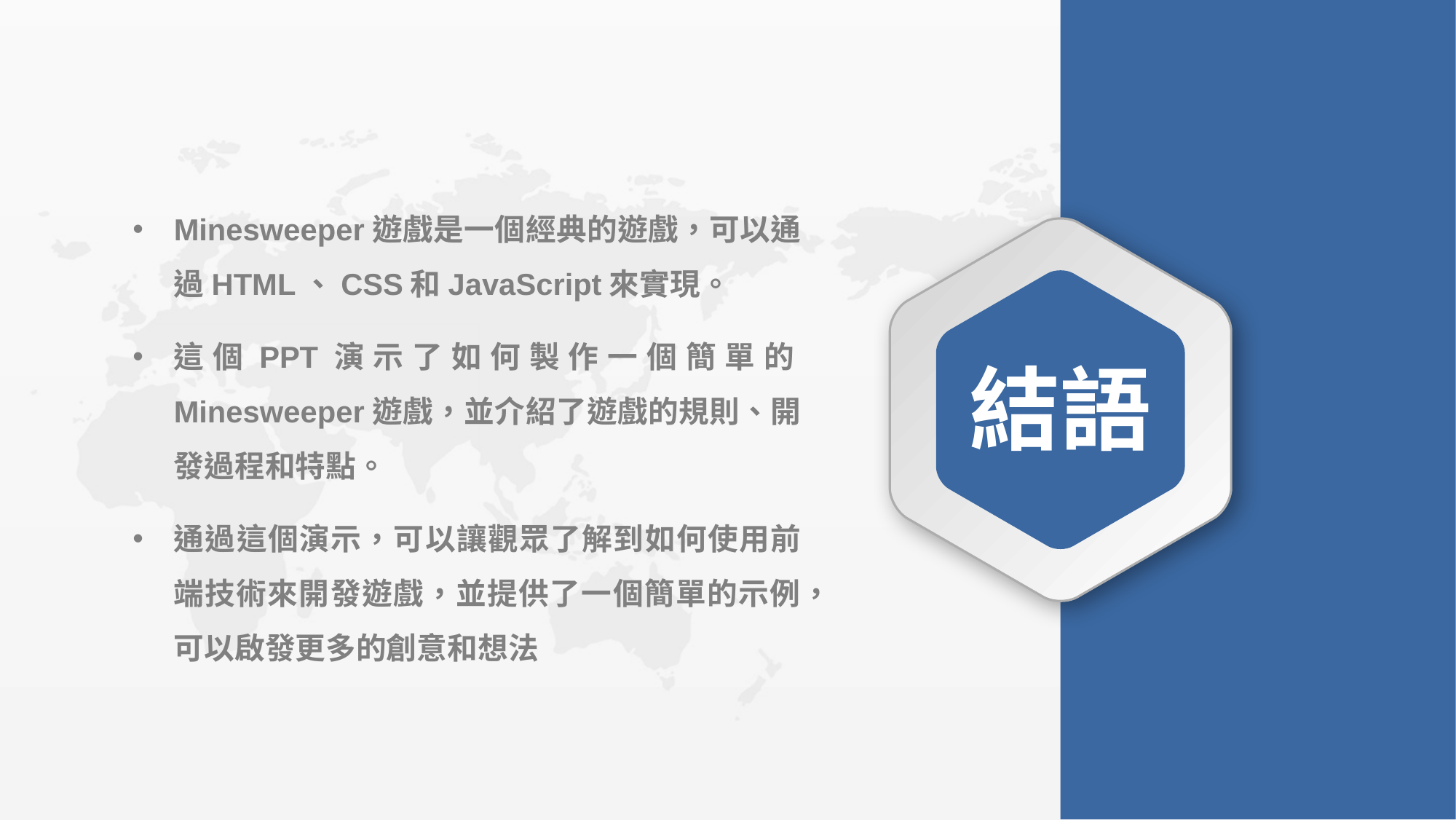

Minesweeper遊戲是一個經典的遊戲，可以通過HTML、CSS和JavaScript來實現。
這個PPT演示了如何製作一個簡單的Minesweeper遊戲，並介紹了遊戲的規則、開發過程和特點。
通過這個演示，可以讓觀眾了解到如何使用前端技術來開發遊戲，並提供了一個簡單的示例，可以啟發更多的創意和想法

結語